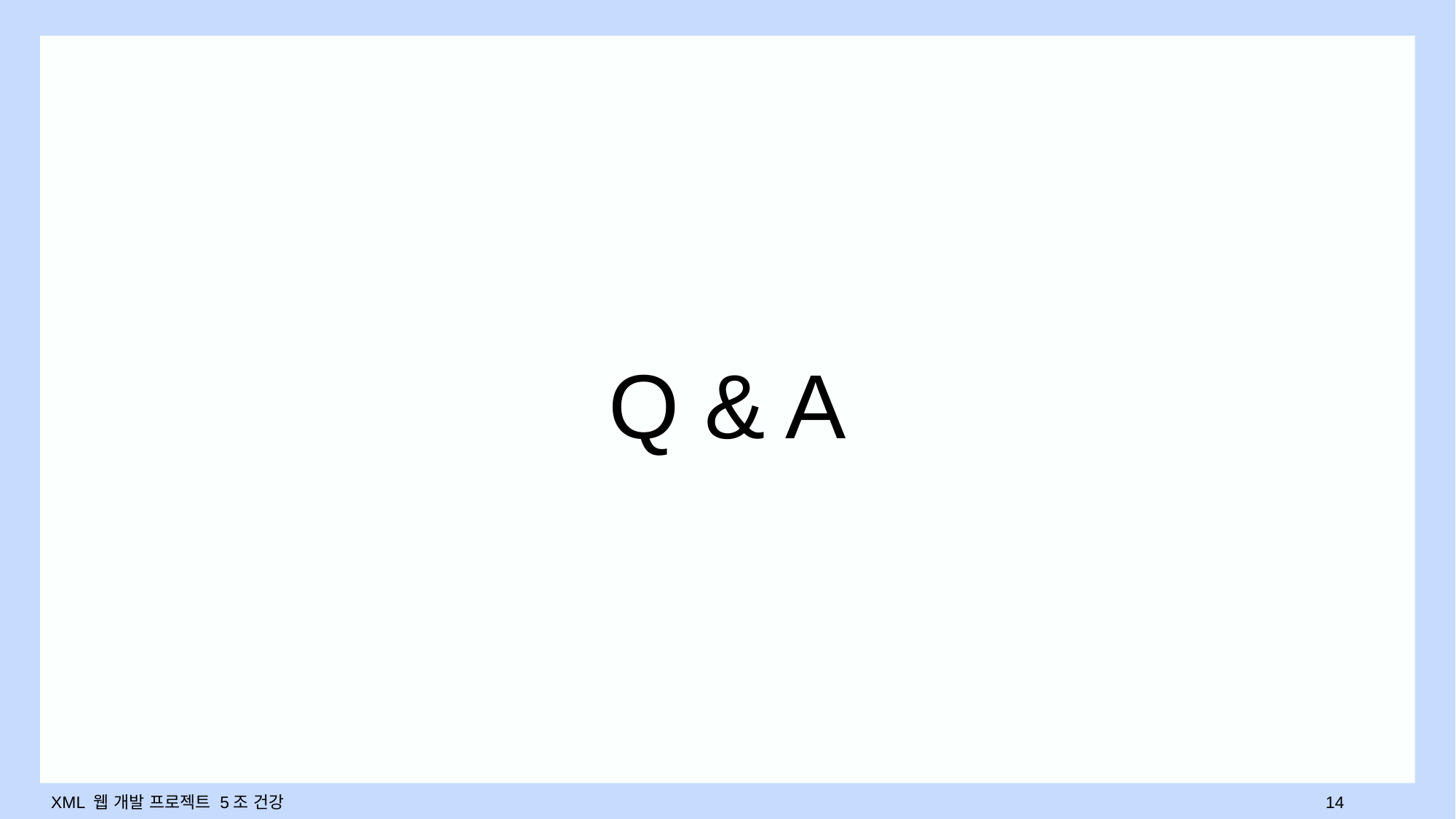

# Q & A
XML 웹 개발 프로젝트 5조 건강
14